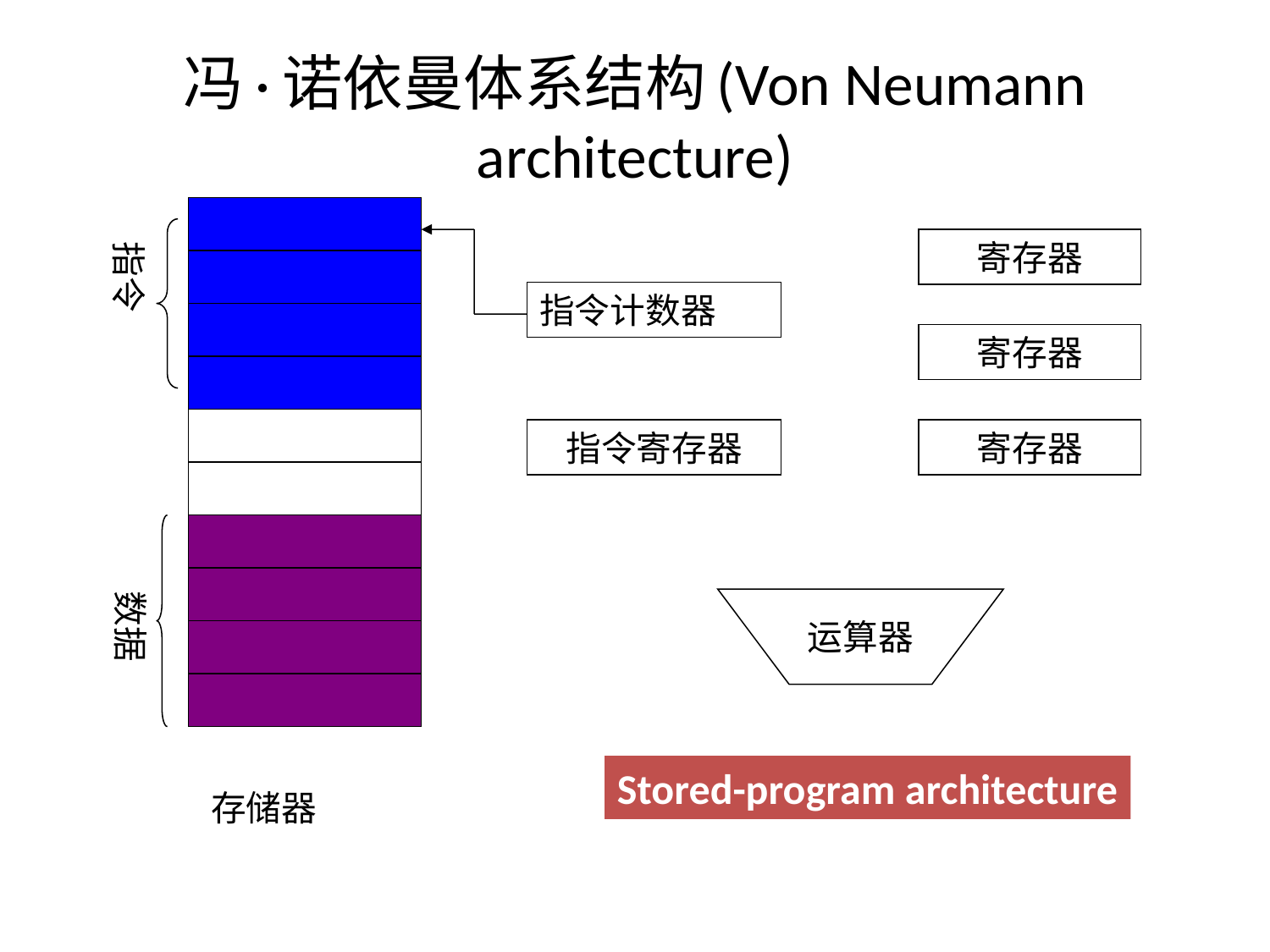

# 冯·诺依曼体系结构(Von Neumann architecture)

指令

寄存器

指令计数器

寄存器

指令寄存器
寄存器

数据
运算器

Stored-program architecture
存储器